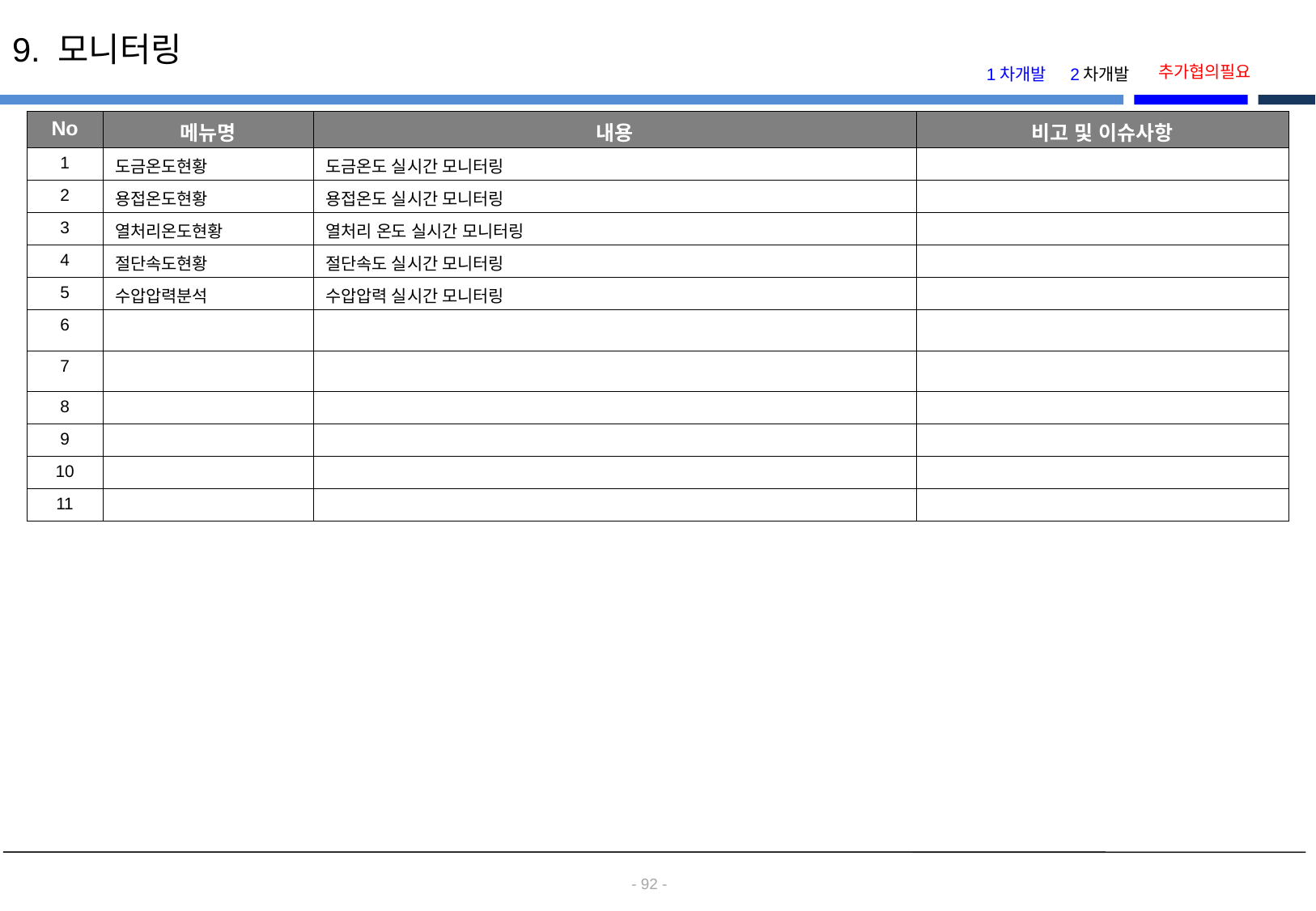

9. 모니터링
추가협의필요
1차개발
2차개발
| No | 메뉴명 | 내용 | 비고 및 이슈사항 |
| --- | --- | --- | --- |
| 1 | 도금온도현황 | 도금온도 실시간 모니터링 |  |
| 2 | 용접온도현황 | 용접온도 실시간 모니터링 |  |
| 3 | 열처리온도현황 | 열처리 온도 실시간 모니터링 |  |
| 4 | 절단속도현황 | 절단속도 실시간 모니터링 |  |
| 5 | 수압압력분석 | 수압압력 실시간 모니터링 |  |
| 6 |  |  |  |
| 7 |  |  |  |
| 8 |  |  |  |
| 9 |  |  |  |
| 10 |  |  |  |
| 11 |  |  |  |